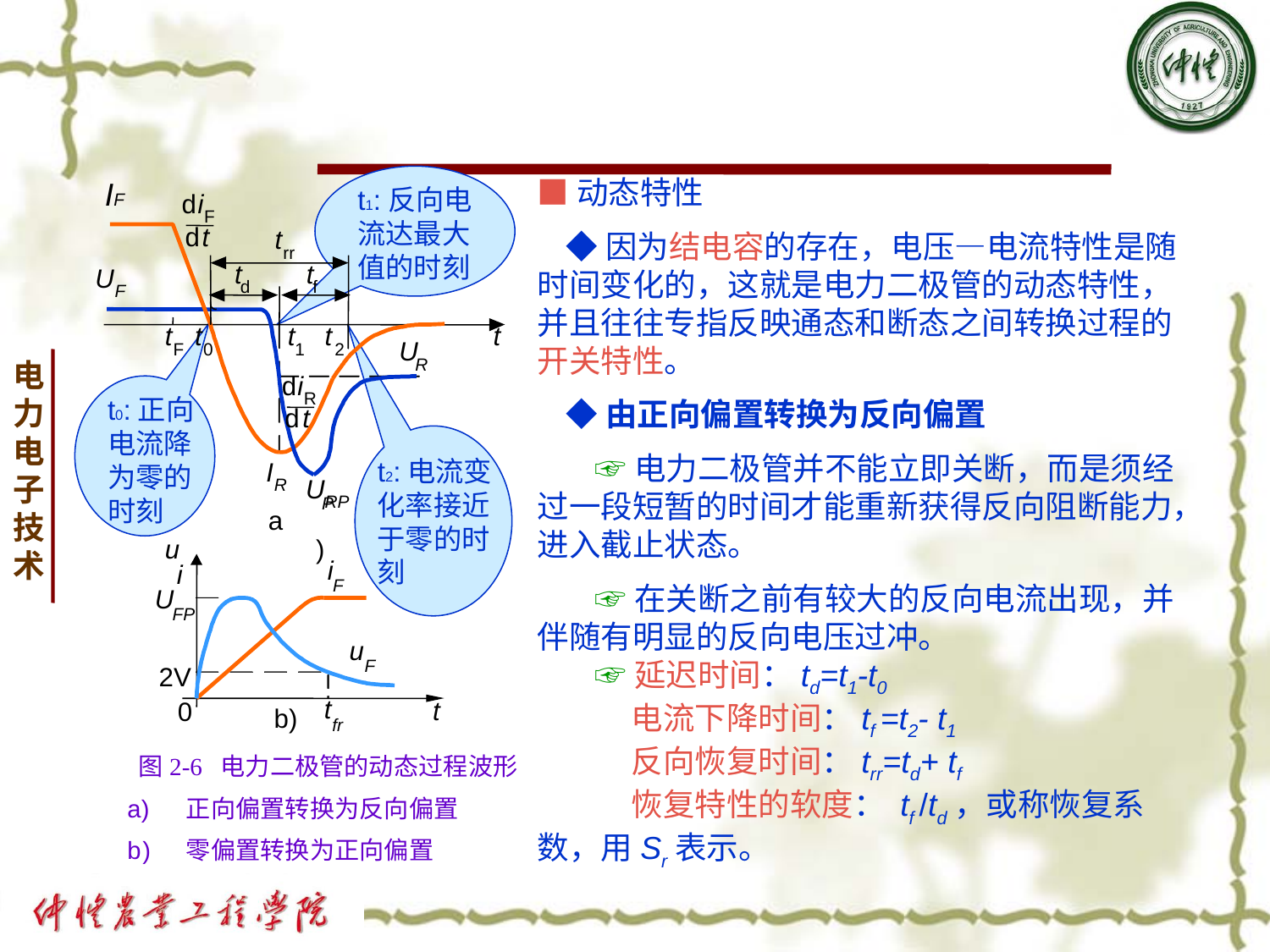

■动态特性
    ◆因为结电容的存在，电压—电流特性是随时间变化的，这就是电力二极管的动态特性，并且往往专指反映通态和断态之间转换过程的开关特性。
    ◆由正向偏置转换为反向偏置
        ☞电力二极管并不能立即关断，而是须经过一段短暂的时间才能重新获得反向阻断能力，进入截止状态。
        ☞在关断之前有较大的反向电流出现，并伴随有明显的反向电压过冲。
        ☞延迟时间：td=t1-t0
            电流下降时间：tf =t2- t1
            反向恢复时间：trr=td+ tf
            恢复特性的软度： tf /td，或称恢复系 数，用Sr表示。
t1:反向电流达最大值的时刻
IF
d
i
F
d
t

t
rr

t
t

U
d
f
F

t
t
t
t
t

U
F
0
1
2
R
d
i

R
d
t

I
RP
U
RP
a)

t0:正向电流降为零的时刻

t2:电流变化率接近于零的时刻
u

i
i

F
U

FP

u
F
2V

t
t
0

b)
fr
 图2-6  电力二极管的动态过程波形
 正向偏置转换为反向偏置
 零偏置转换为正向偏置